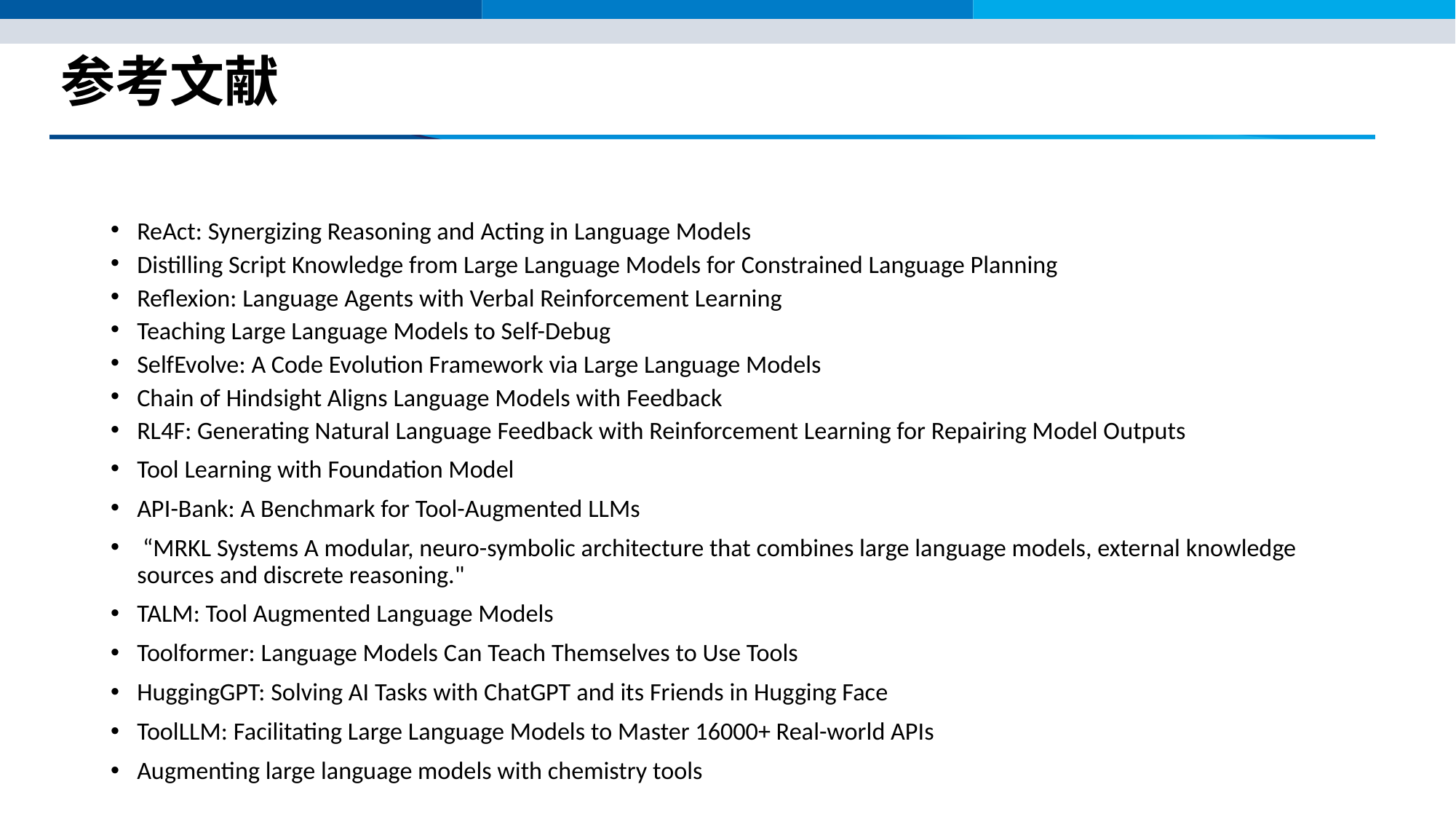

# 参考文献
ReAct: Synergizing Reasoning and Acting in Language Models
Distilling Script Knowledge from Large Language Models for Constrained Language Planning
Reflexion: Language Agents with Verbal Reinforcement Learning
Teaching Large Language Models to Self-Debug
SelfEvolve: A Code Evolution Framework via Large Language Models
Chain of Hindsight Aligns Language Models with Feedback
RL4F: Generating Natural Language Feedback with Reinforcement Learning for Repairing Model Outputs
Tool Learning with Foundation Model
API-Bank: A Benchmark for Tool-Augmented LLMs
 “MRKL Systems A modular, neuro-symbolic architecture that combines large language models, external knowledge sources and discrete reasoning."
TALM: Tool Augmented Language Models
Toolformer: Language Models Can Teach Themselves to Use Tools
HuggingGPT: Solving AI Tasks with ChatGPT and its Friends in Hugging Face
ToolLLM: Facilitating Large Language Models to Master 16000+ Real-world APIs
Augmenting large language models with chemistry tools